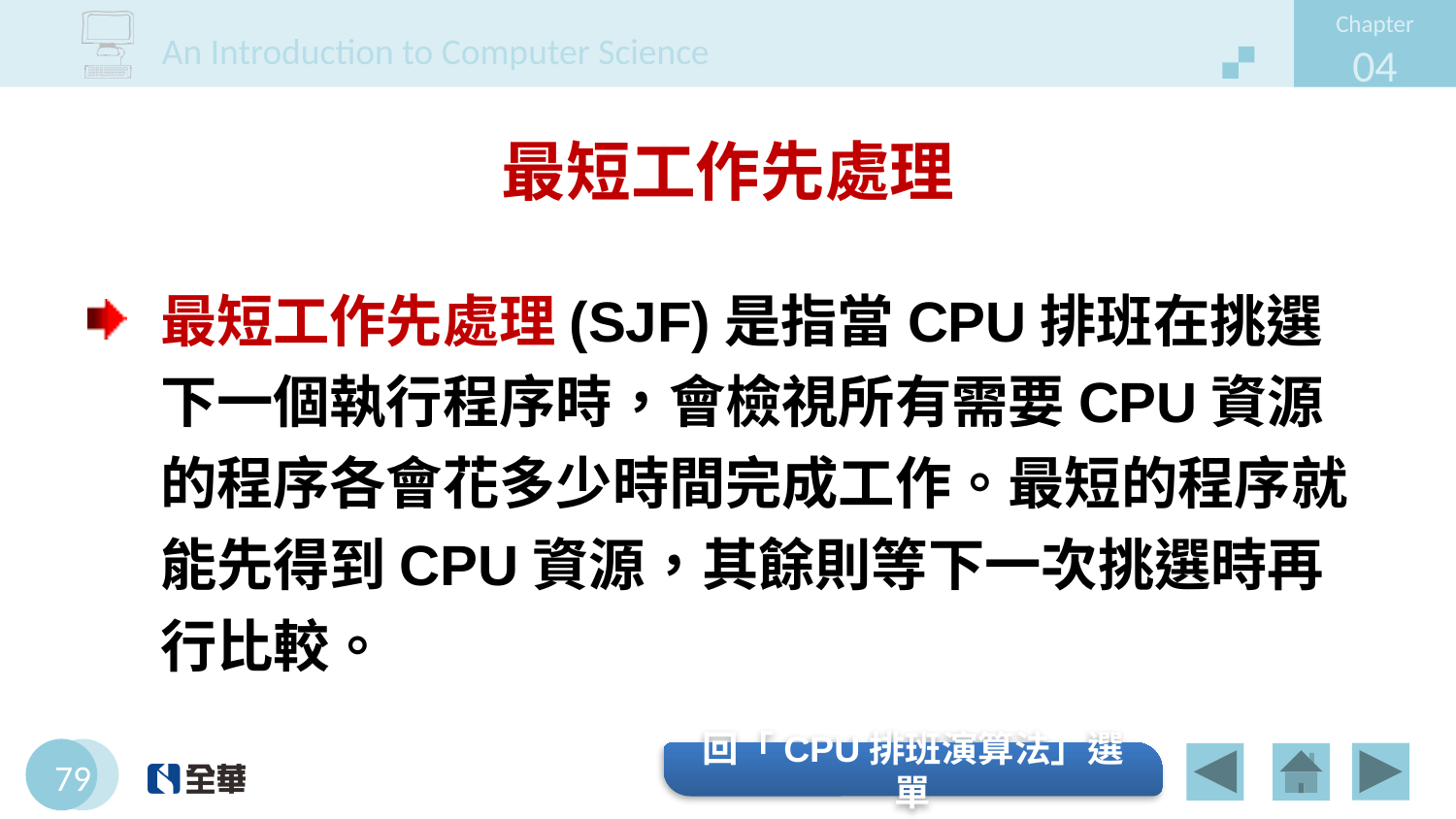

# 最短工作先處理
最短工作先處理(SJF)是指當CPU排班在挑選下一個執行程序時，會檢視所有需要CPU資源的程序各會花多少時間完成工作。最短的程序就能先得到CPU資源，其餘則等下一次挑選時再行比較。

回「CPU排班演算法」選單